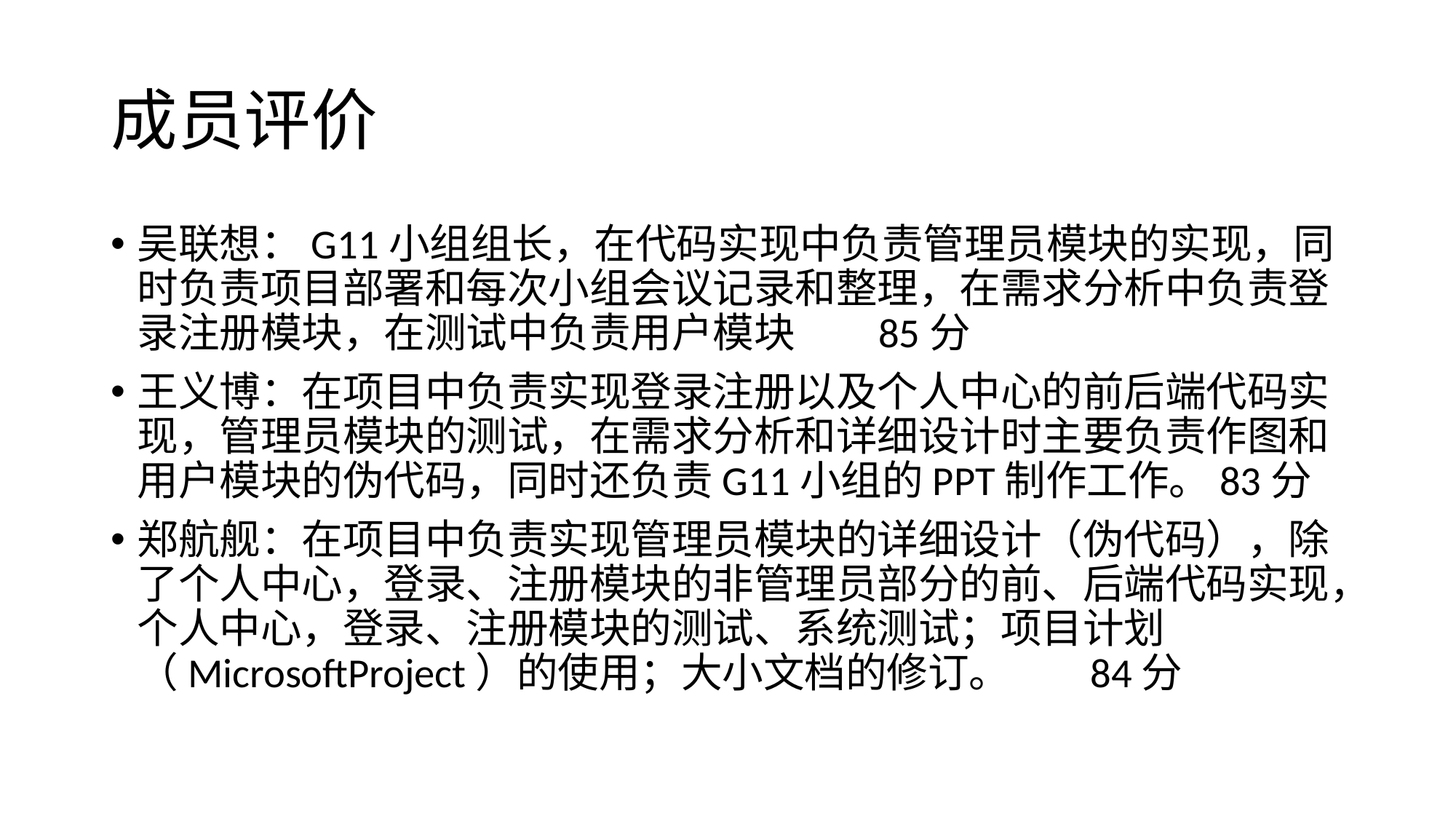

# 成员评价
吴联想：G11小组组长，在代码实现中负责管理员模块的实现，同时负责项目部署和每次小组会议记录和整理，在需求分析中负责登录注册模块，在测试中负责用户模块	85分
王义博：在项目中负责实现登录注册以及个人中心的前后端代码实现，管理员模块的测试，在需求分析和详细设计时主要负责作图和用户模块的伪代码，同时还负责G11小组的PPT制作工作。83分
郑航舰：在项目中负责实现管理员模块的详细设计（伪代码），除了个人中心，登录、注册模块的非管理员部分的前、后端代码实现，个人中心，登录、注册模块的测试、系统测试；项目计划（MicrosoftProject）的使用；大小文档的修订。	84分